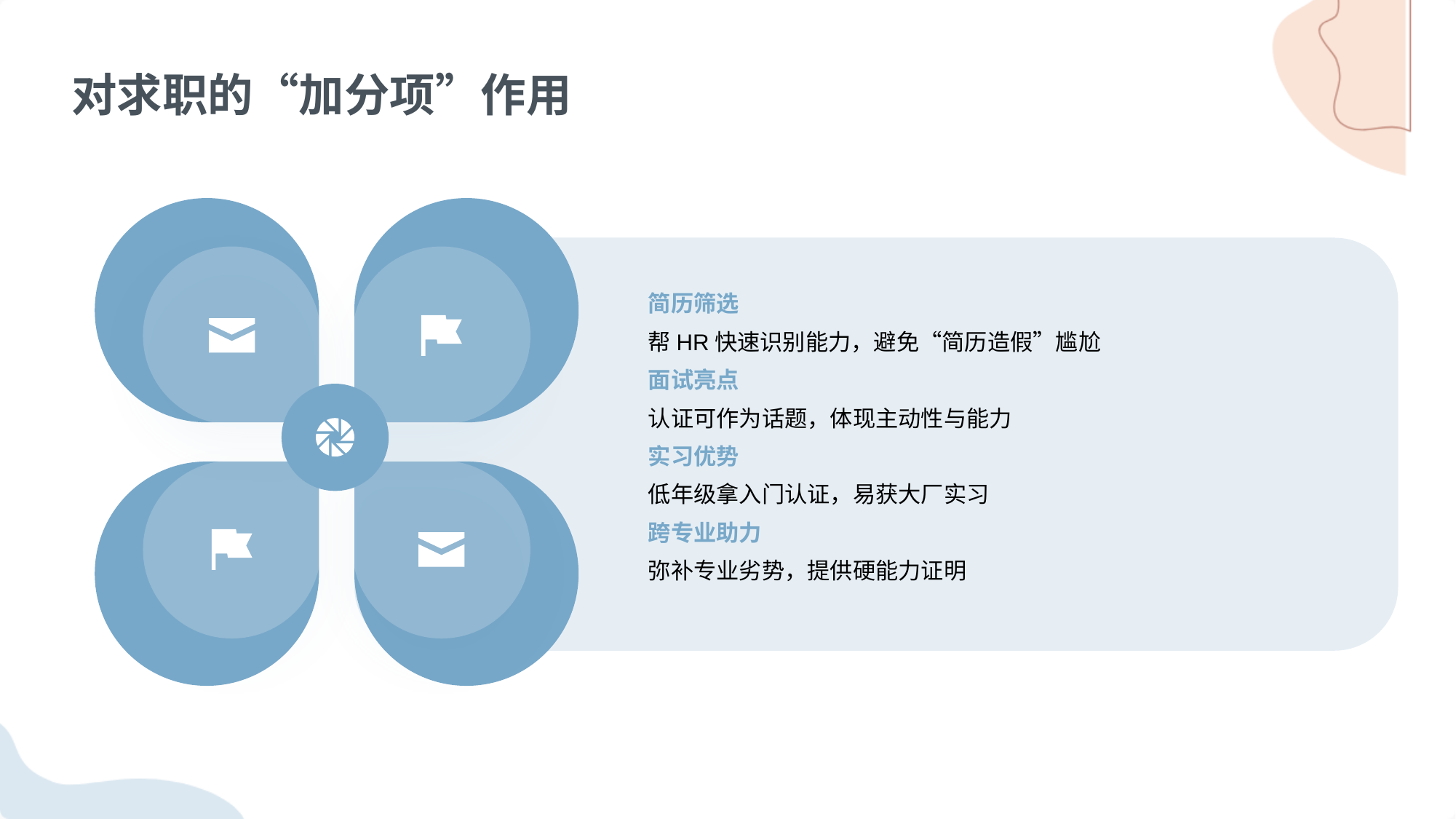

对求职的“加分项”作用

简历筛选
帮HR快速识别能力，避免“简历造假”尴尬
面试亮点
认证可作为话题，体现主动性与能力
实习优势
低年级拿入门认证，易获大厂实习
跨专业助力
弥补专业劣势，提供硬能力证明